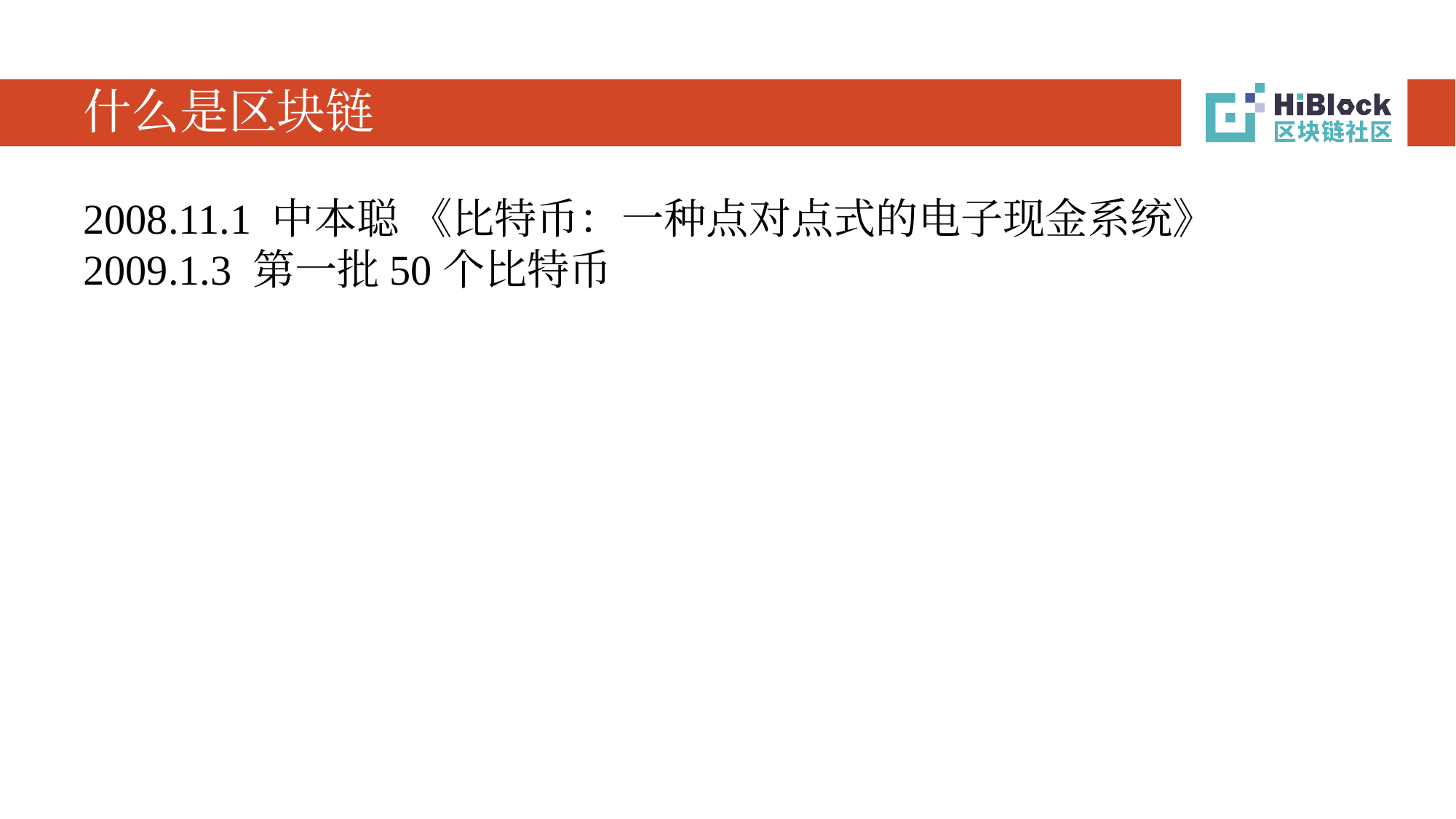

# 什么是区块链
2008.11.1 中本聪 《比特币：一种点对点式的电子现金系统》
2009.1.3 第一批50个比特币